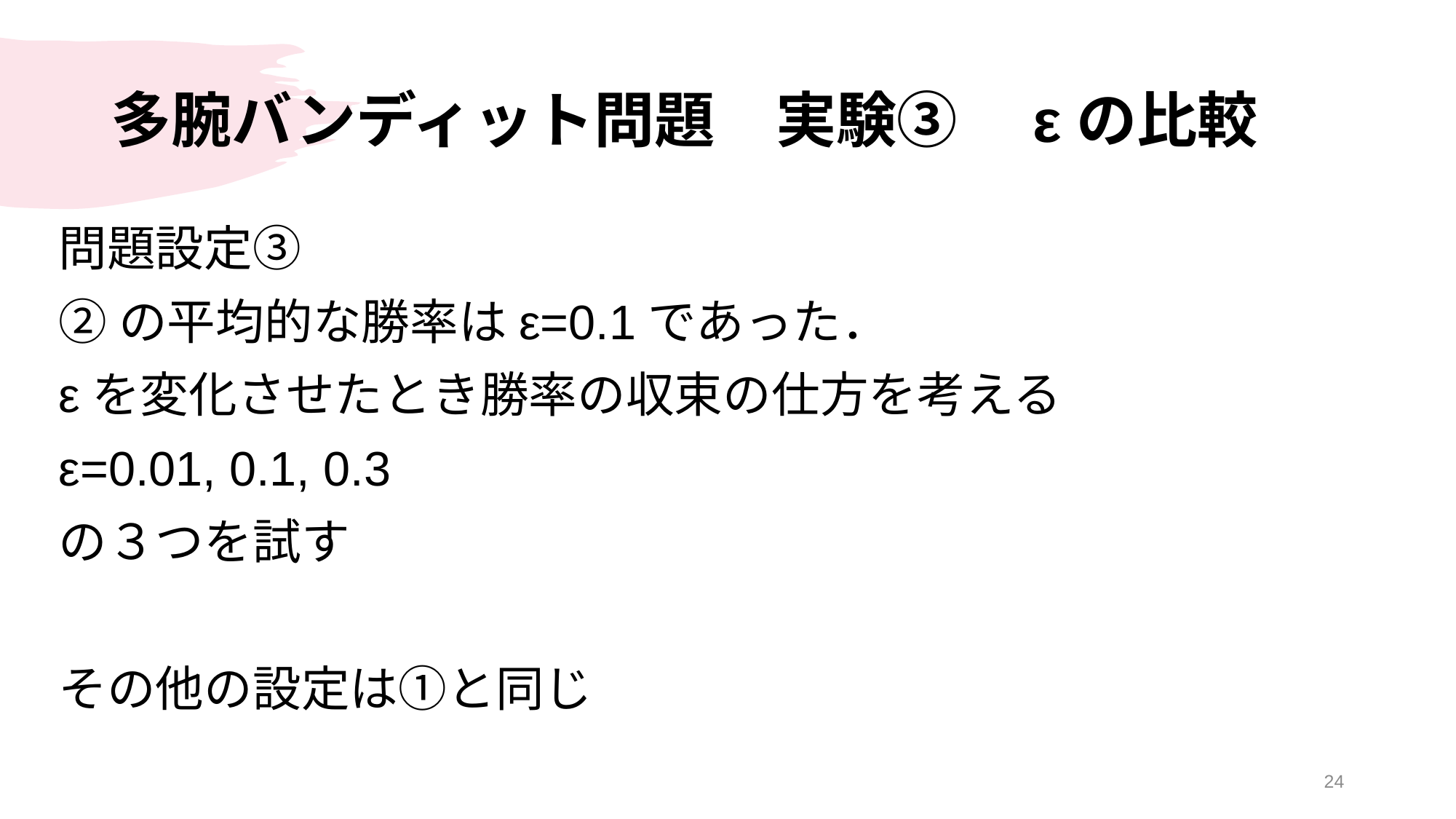

# 多腕バンディット問題　実験③　εの比較
問題設定③
②の平均的な勝率はε=0.1であった．
εを変化させたとき勝率の収束の仕方を考える
ε=0.01, 0.1, 0.3
の３つを試す

その他の設定は①と同じ
24